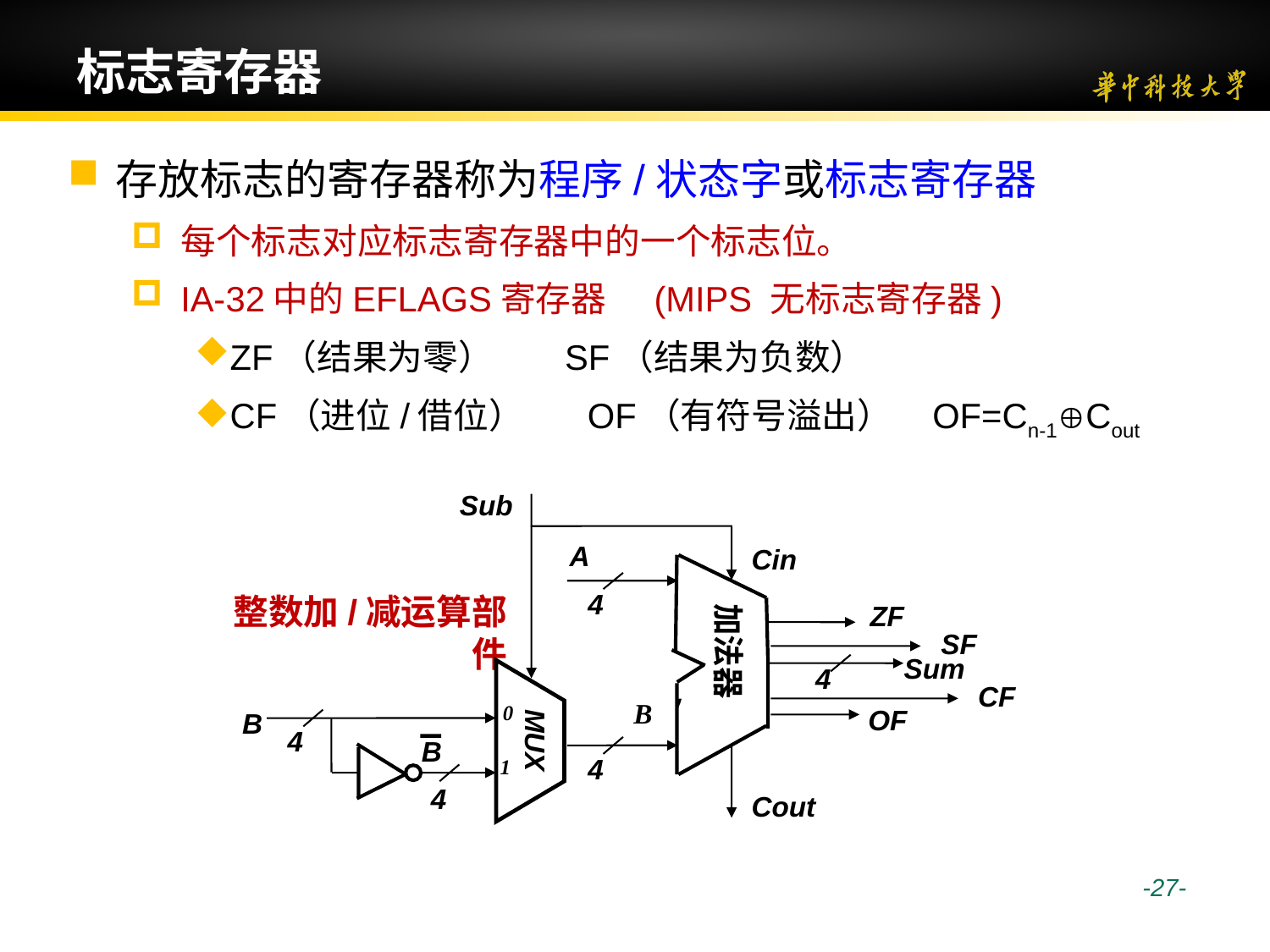

# 标志寄存器
存放标志的寄存器称为程序/状态字或标志寄存器
每个标志对应标志寄存器中的一个标志位。
IA-32中的EFLAGS寄存器     (MIPS 无标志寄存器)
ZF（结果为零）        SF（结果为负数）
CF（进位/借位）       OF（有符号溢出）    OF=Cn-1⊕Cout

Sub

A
Cin

4
整数加/减运算部件
ZF

加法器
SF

Sum

4

CF

B＇
0
OF

B

MUX

4

B

4

1

4
Cout
 -27-